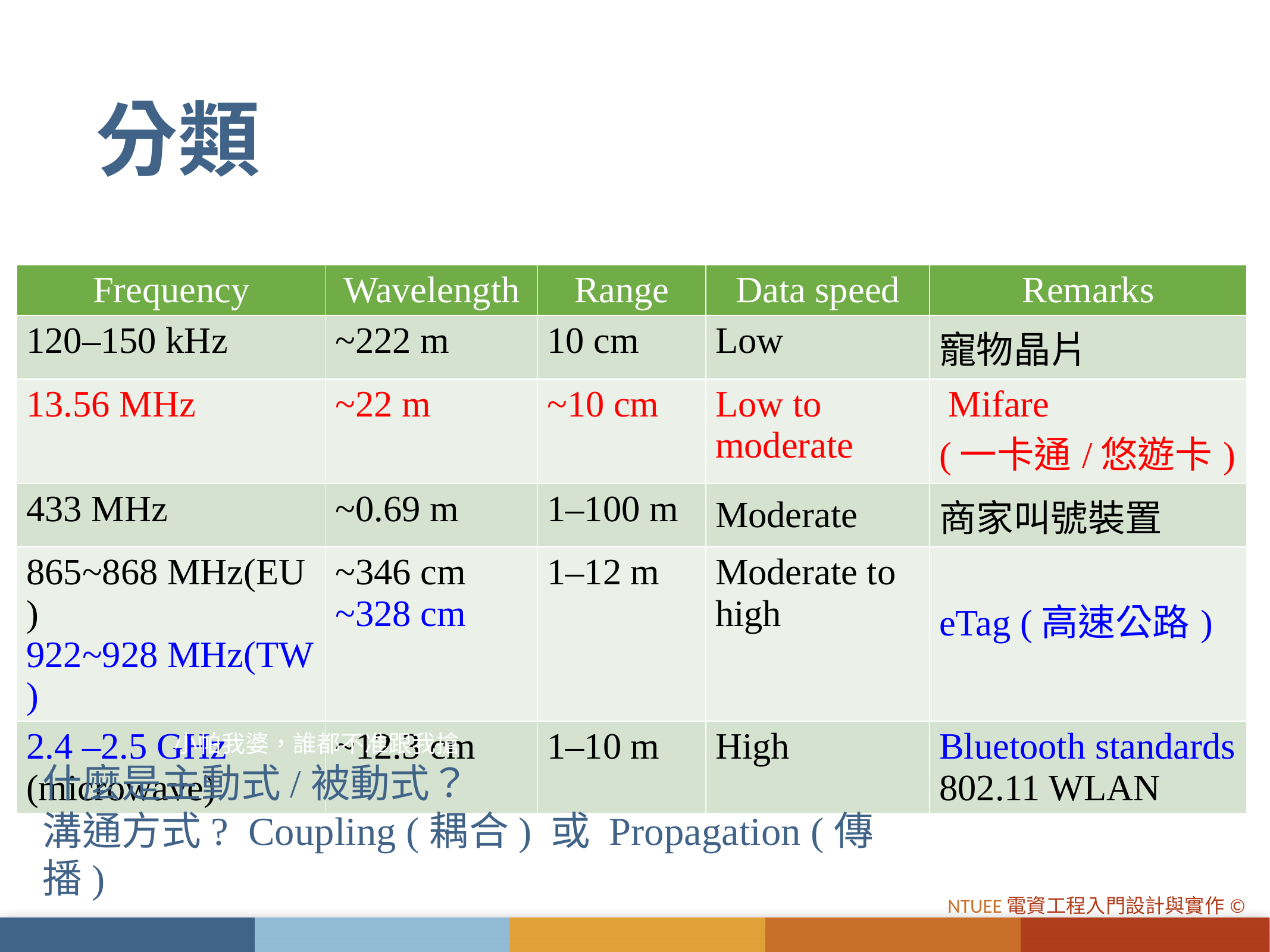

# 分類
| Frequency | Wavelength | Range | Data speed | Remarks |
| --- | --- | --- | --- | --- |
| 120–150 kHz | ~222 m | 10 cm | Low | 寵物晶片 |
| 13.56 MHz | ~22 m | ~10 cm | Low to moderate | Mifare (一卡通/悠遊卡) |
| 433 MHz | ~0.69 m | 1–100 m | Moderate | 商家叫號裝置 |
| 865~868 MHz(EU) 922~928 MHz(TW) | ~346 cm ~328 cm | 1–12 m | Moderate to high | eTag (高速公路) |
| 2.4 –2.5 GHz (microwave) | ~12.3 cm | 1–10 m | High | Bluetooth standards 802.11 WLAN |
小帕我婆，誰都不准跟我搶
什麼是主動式/被動式？
溝通方式?  Coupling (耦合) 或 Propagation (傳播)